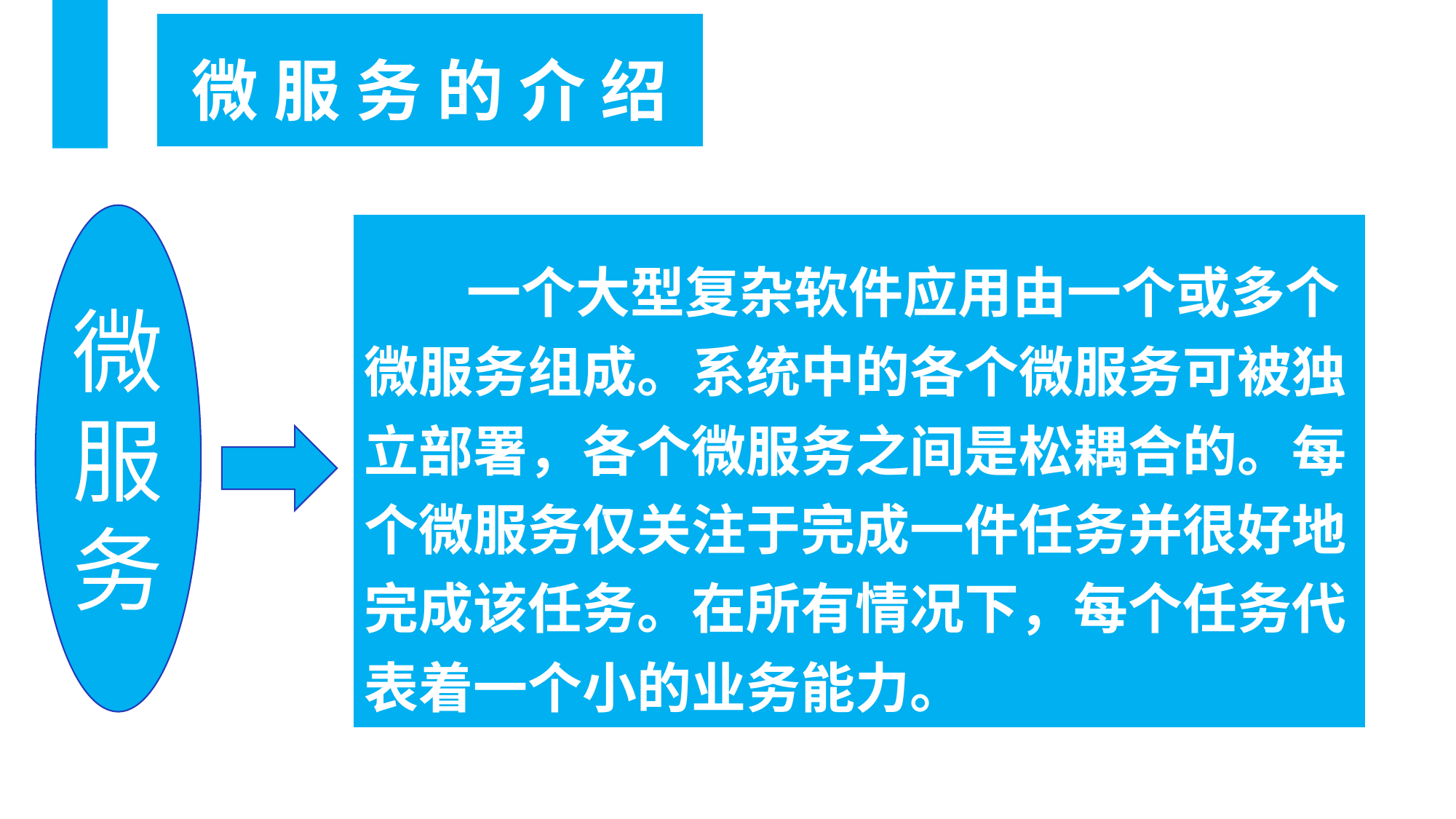

| 微 服 务 的 介 绍 |
| --- |
微服务
| 一个大型复杂软件应用由一个或多个微服务组成。系统中的各个微服务可被独立部署，各个微服务之间是松耦合的。每个微服务仅关注于完成一件任务并很好地完成该任务。在所有情况下，每个任务代表着一个小的业务能力。 |
| --- |